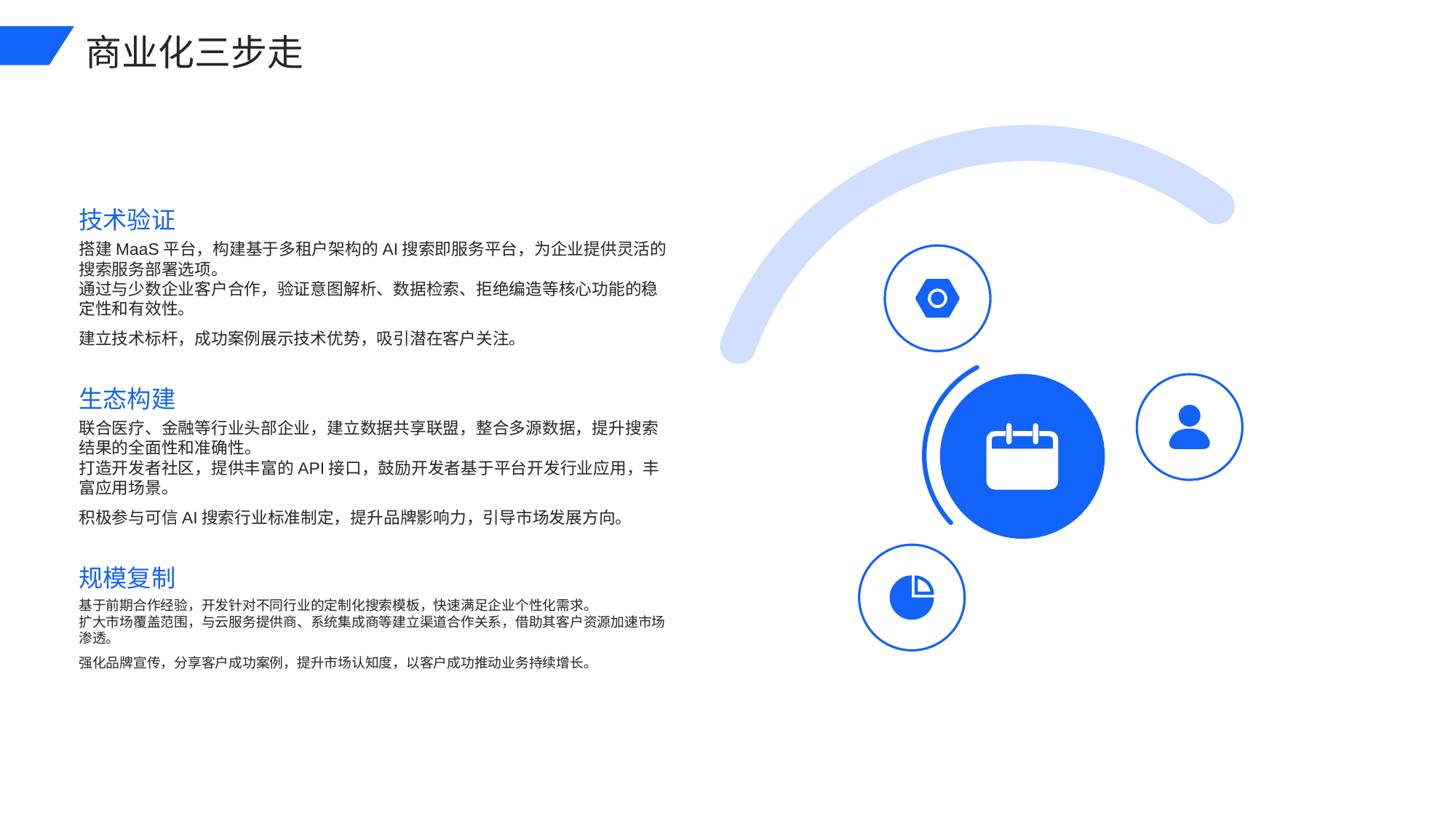

商业化三步走

技术验证
搭建MaaS平台，构建基于多租户架构的AI搜索即服务平台，为企业提供灵活的搜索服务部署选项。
通过与少数企业客户合作，验证意图解析、数据检索、拒绝编造等核心功能的稳定性和有效性。
建立技术标杆，成功案例展示技术优势，吸引潜在客户关注。

生态构建

联合医疗、金融等行业头部企业，建立数据共享联盟，整合多源数据，提升搜索结果的全面性和准确性。
打造开发者社区，提供丰富的API接口，鼓励开发者基于平台开发行业应用，丰富应用场景。
积极参与可信AI搜索行业标准制定，提升品牌影响力，引导市场发展方向。

规模复制

基于前期合作经验，开发针对不同行业的定制化搜索模板，快速满足企业个性化需求。
扩大市场覆盖范围，与云服务提供商、系统集成商等建立渠道合作关系，借助其客户资源加速市场渗透。
强化品牌宣传，分享客户成功案例，提升市场认知度，以客户成功推动业务持续增长。